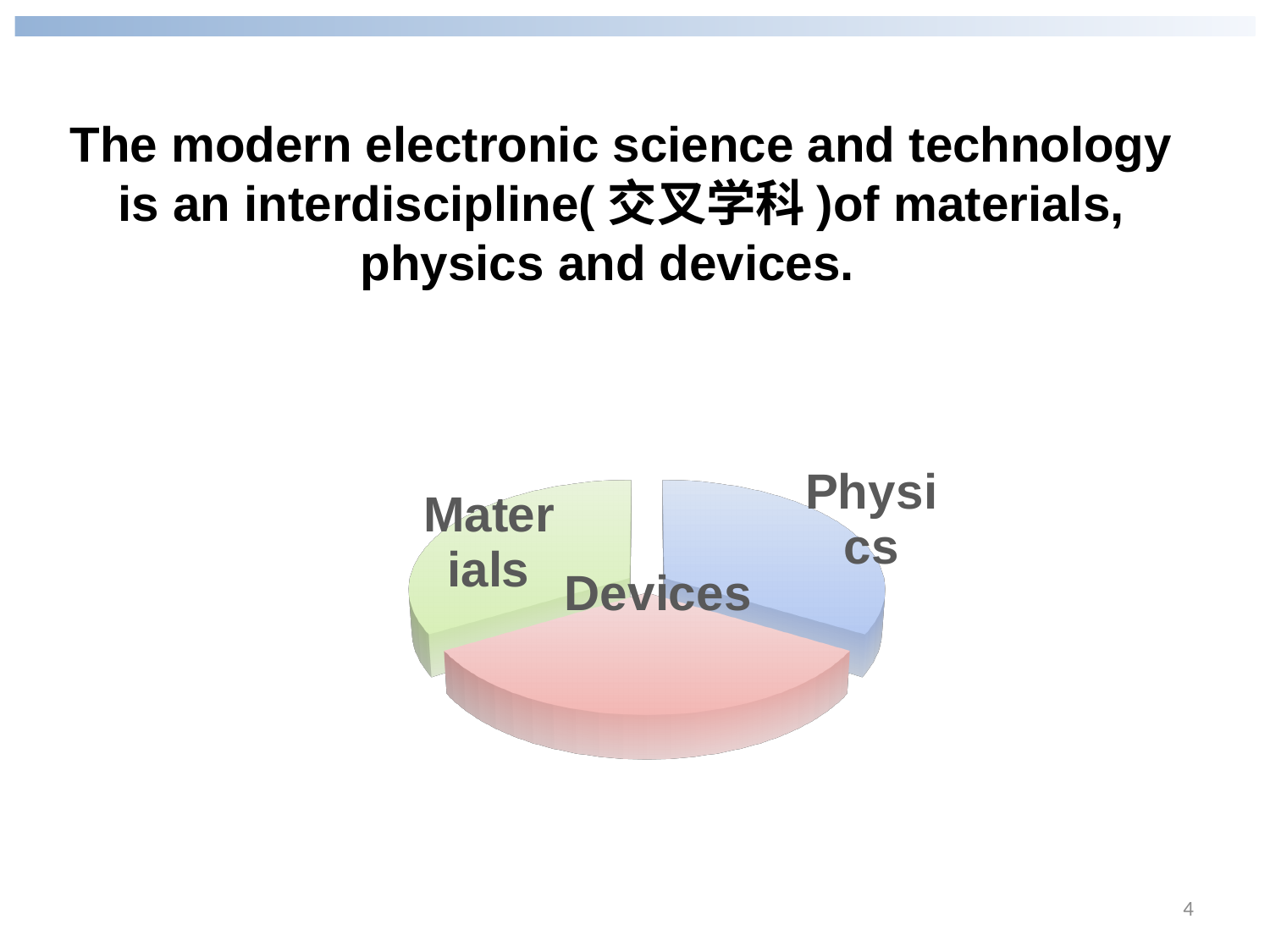

The modern electronic science and technology is an interdiscipline(交叉学科)of materials, physics and devices.

[unsupported chart]

4